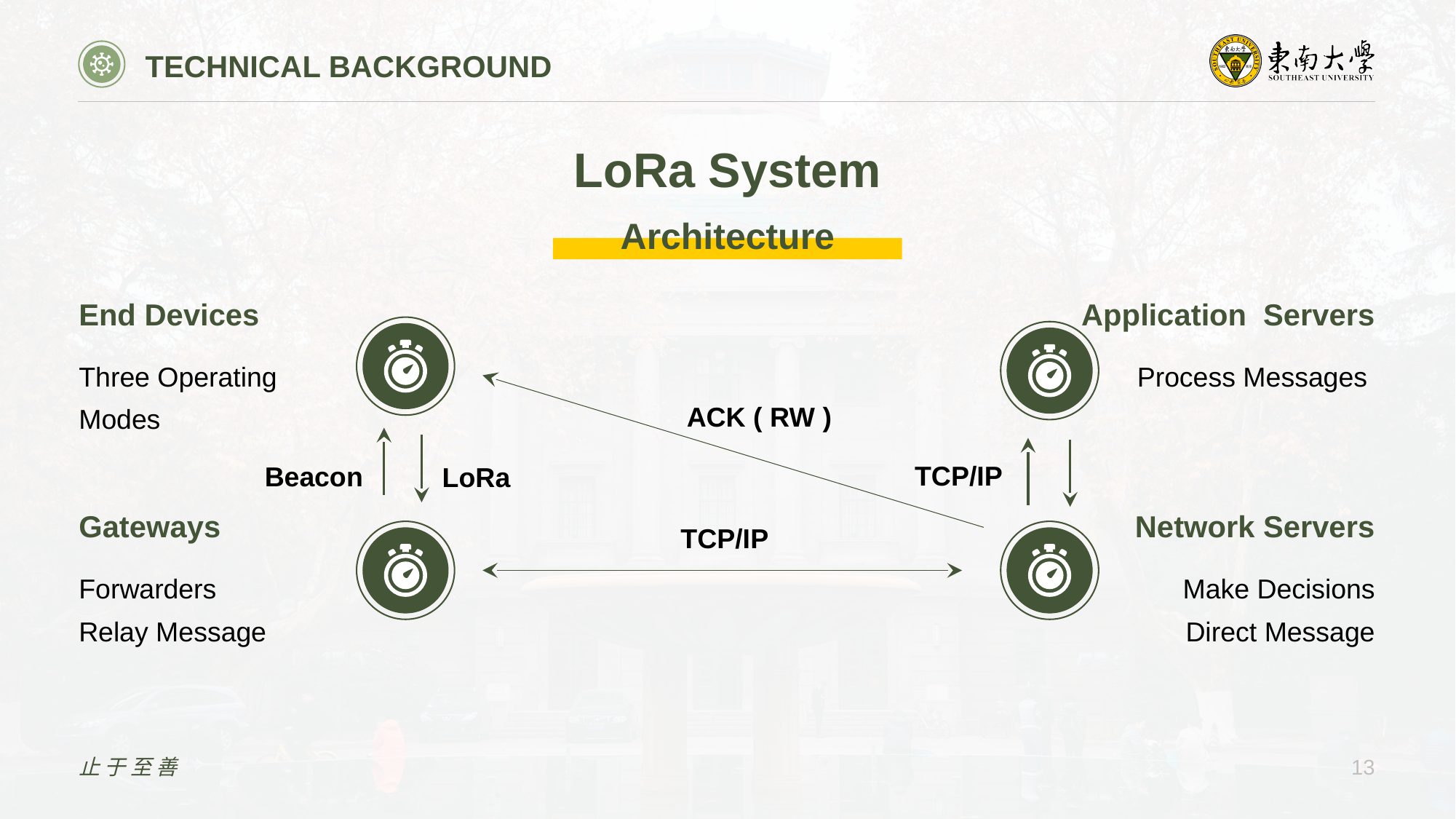

TECHNICAL BACKGROUND
LoRa System
Architecture

End Devices
Application  Servers

Three Operating Modes
Process Messages
ACK ( RW )
TCP/IP
Beacon
LoRa
Gateways
Network Servers
TCP/IP

Forwarders
Relay Message
Make Decisions
Direct Message
止于至善
13